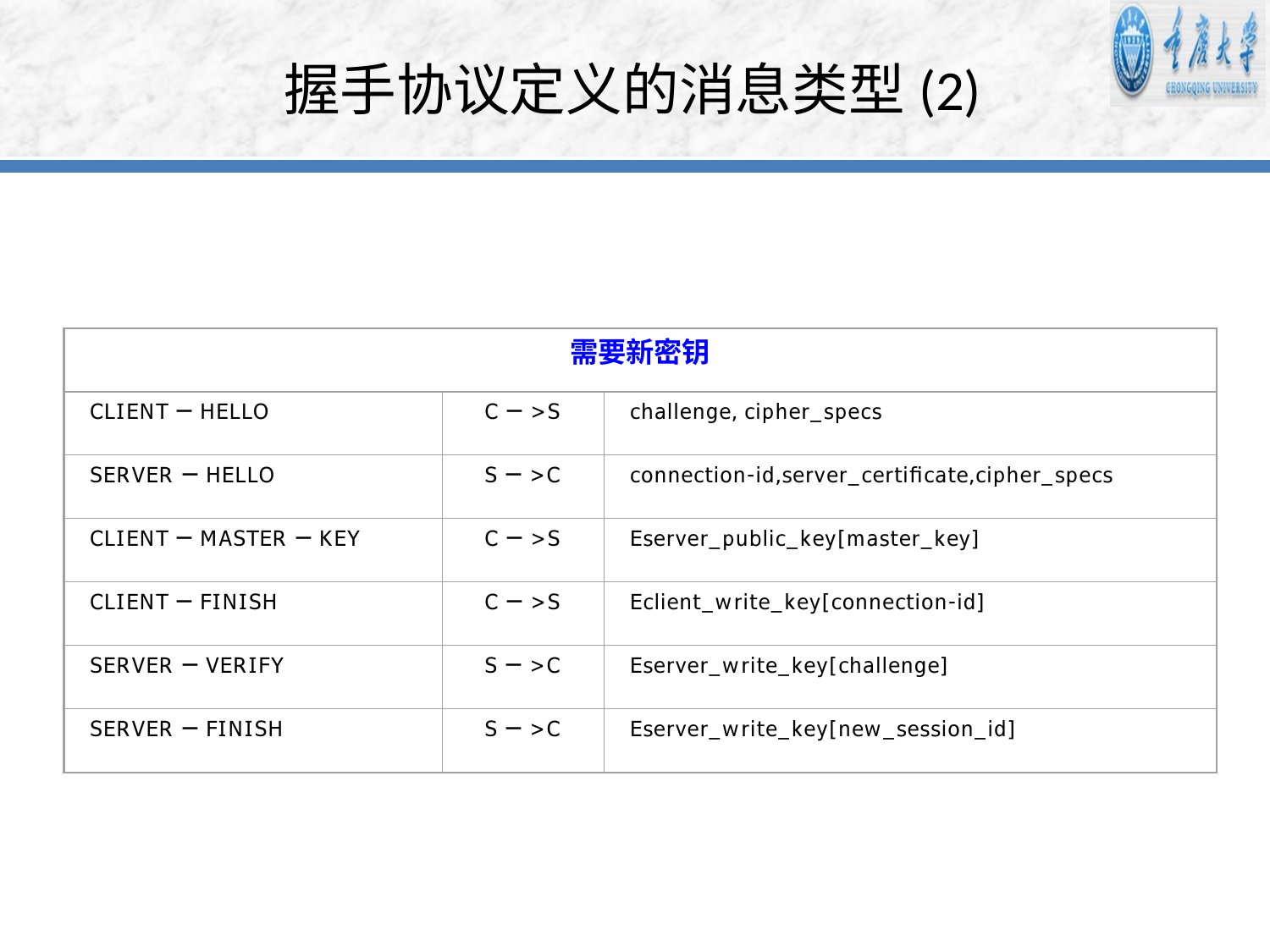

# 握手协议定义的消息类型(2)

需要新密钥

CLIENT－HELLO

C－>S

challenge, cipher_specs

SERVER－HELLO

S－>C

connection-id,server_certificate,cipher_specs

CLIENT－MASTER－KEY

C－>S

Eserver_public_key[master_key]

CLIENT－FINISH

C－>S

Eclient_write_key[connection-id]

SERVER－VERIFY

S－>C

Eserver_write_key[challenge]

SERVER－FINISH

S－>C

Eserver_write_key[new_session_id]